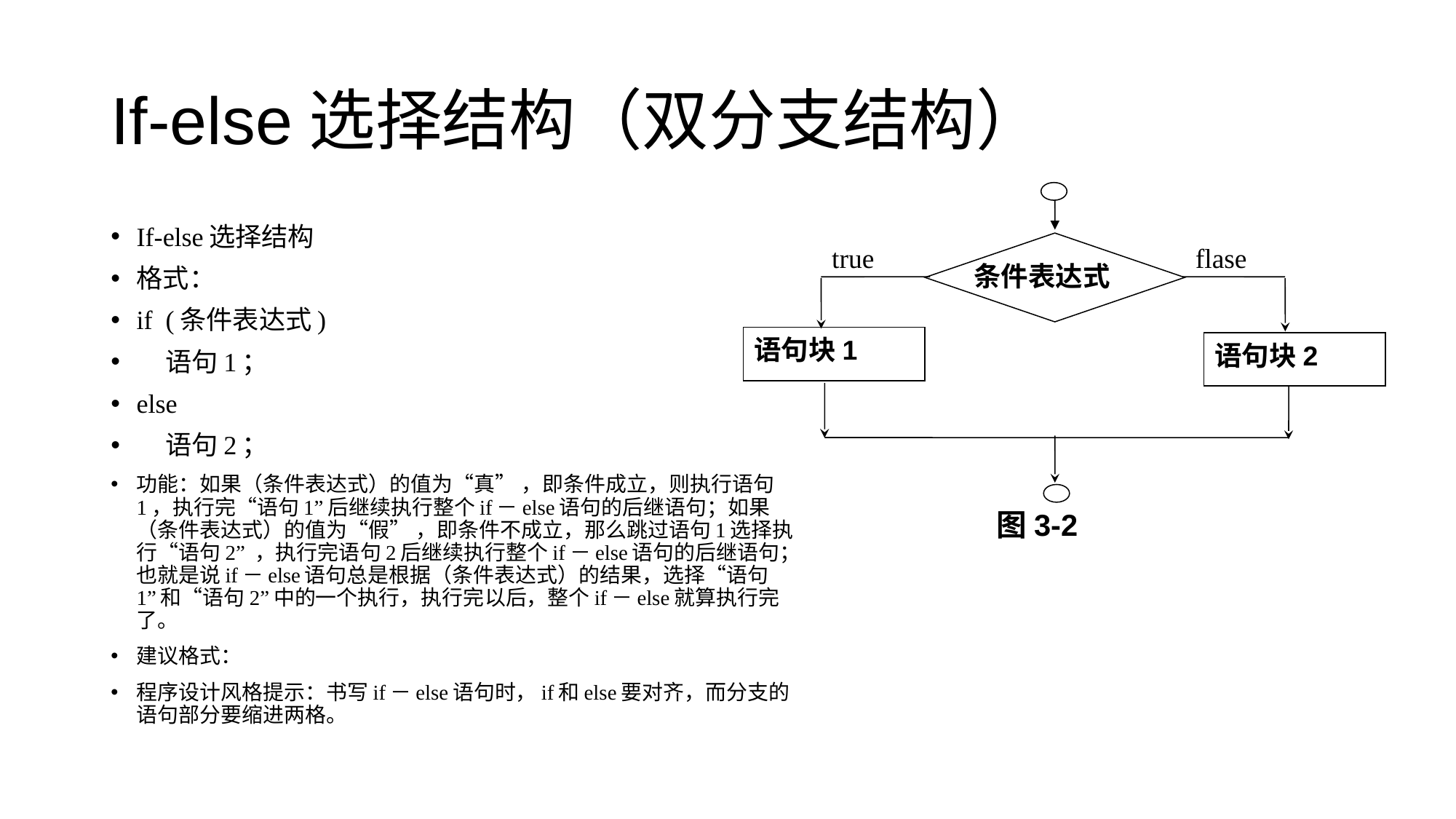

# If-else选择结构（双分支结构）

true
flase
条件表达式

语句块1
语句块2

图3-2
If-else选择结构
格式：
if  (条件表达式)
    语句1；
else
    语句2；
功能：如果（条件表达式）的值为“真” ，即条件成立，则执行语句1，执行完“语句1”后继续执行整个if－else语句的后继语句；如果（条件表达式）的值为“假” ，即条件不成立，那么跳过语句1选择执行“语句2” ，执行完语句2后继续执行整个if－else语句的后继语句；也就是说if－else语句总是根据（条件表达式）的结果，选择“语句1”和“语句2”中的一个执行，执行完以后，整个if－else就算执行完了。
建议格式：
程序设计风格提示：书写if－else语句时，if和else要对齐，而分支的语句部分要缩进两格。